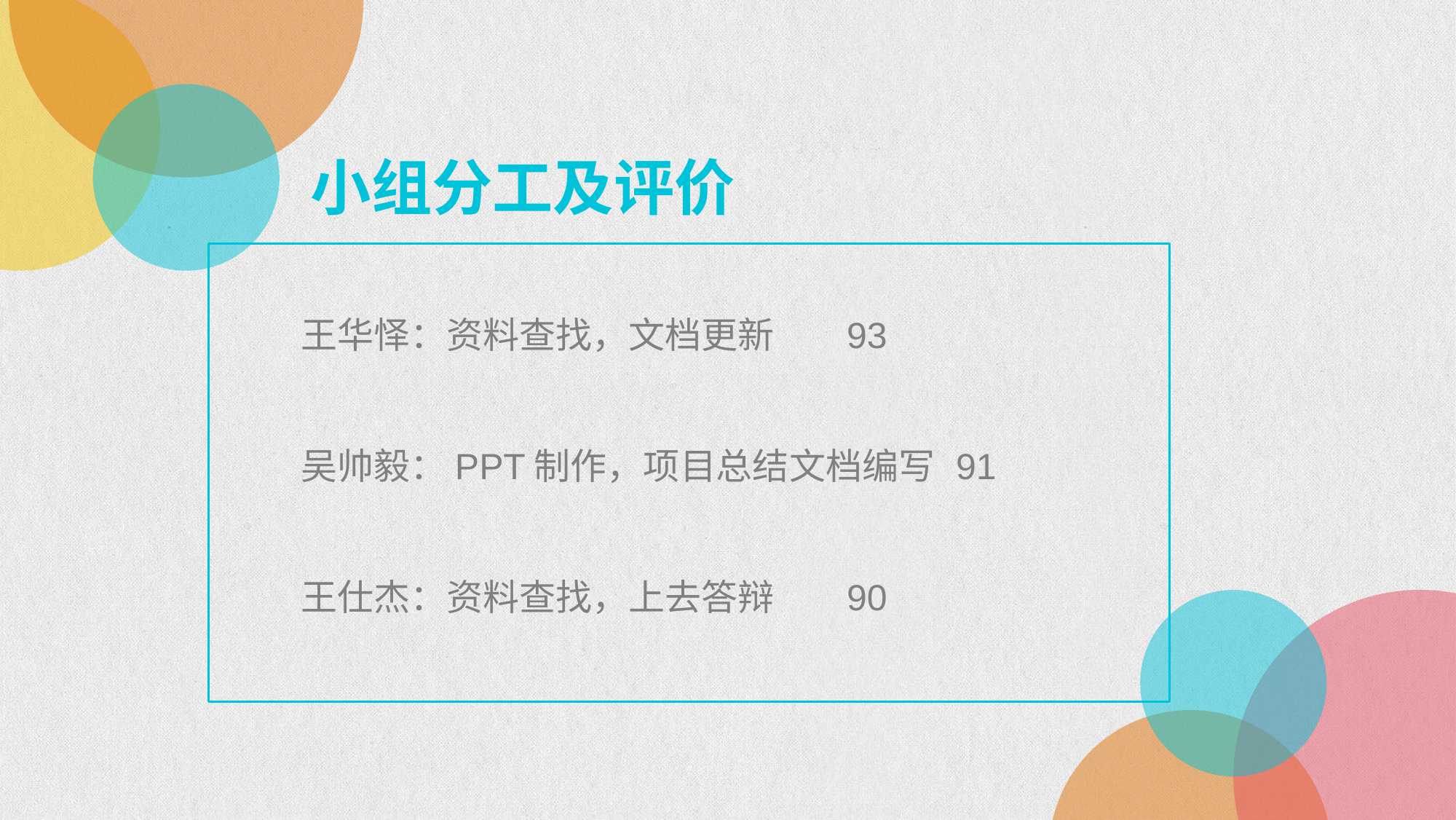

小组分工及评价

王华怿：资料查找，文档更新	93

吴帅毅：PPT制作，项目总结文档编写	91

王仕杰：资料查找，上去答辩	90